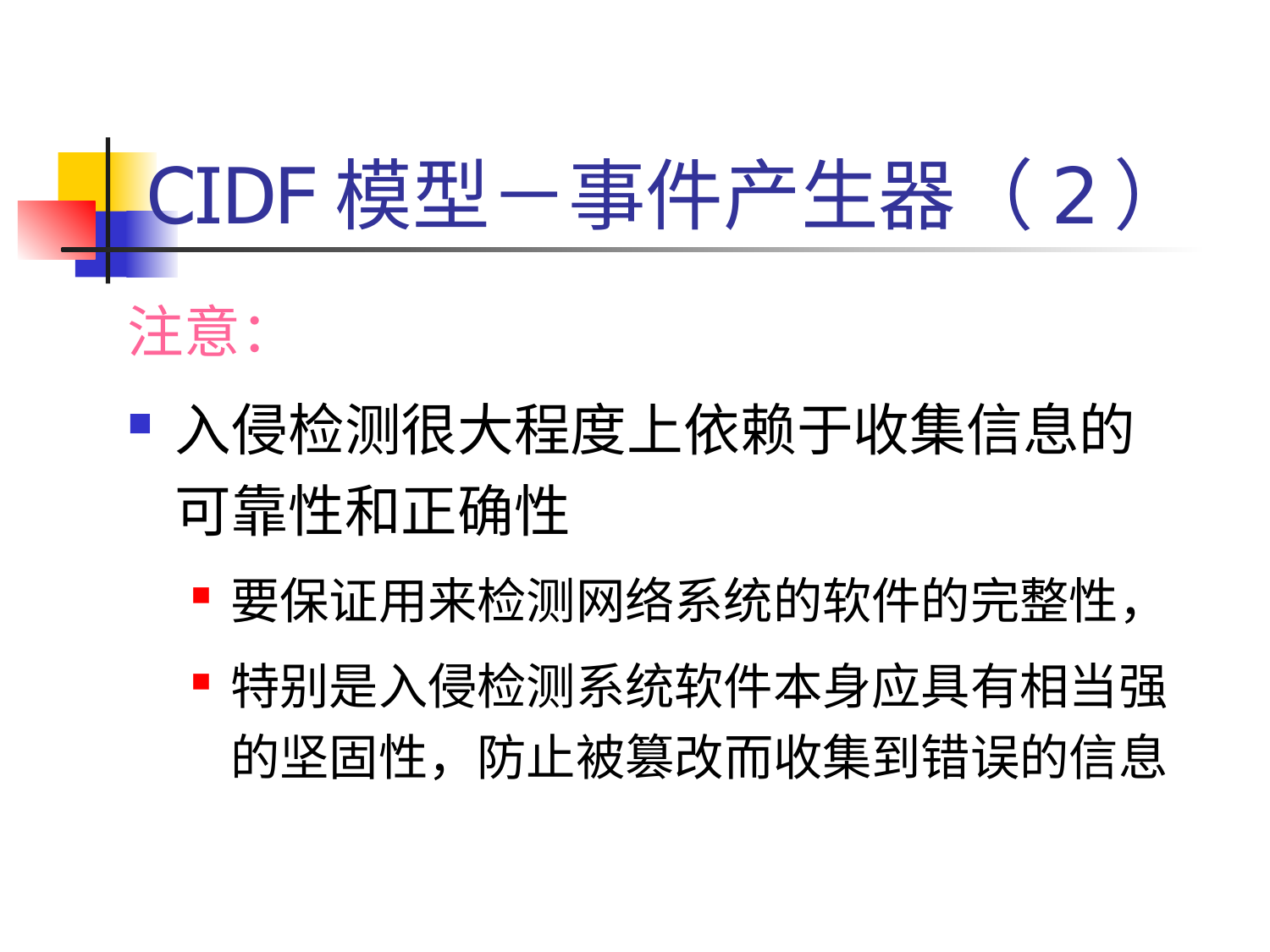

# CIDF模型－事件产生器（2）
注意：
入侵检测很大程度上依赖于收集信息的可靠性和正确性
要保证用来检测网络系统的软件的完整性，
特别是入侵检测系统软件本身应具有相当强的坚固性，防止被篡改而收集到错误的信息